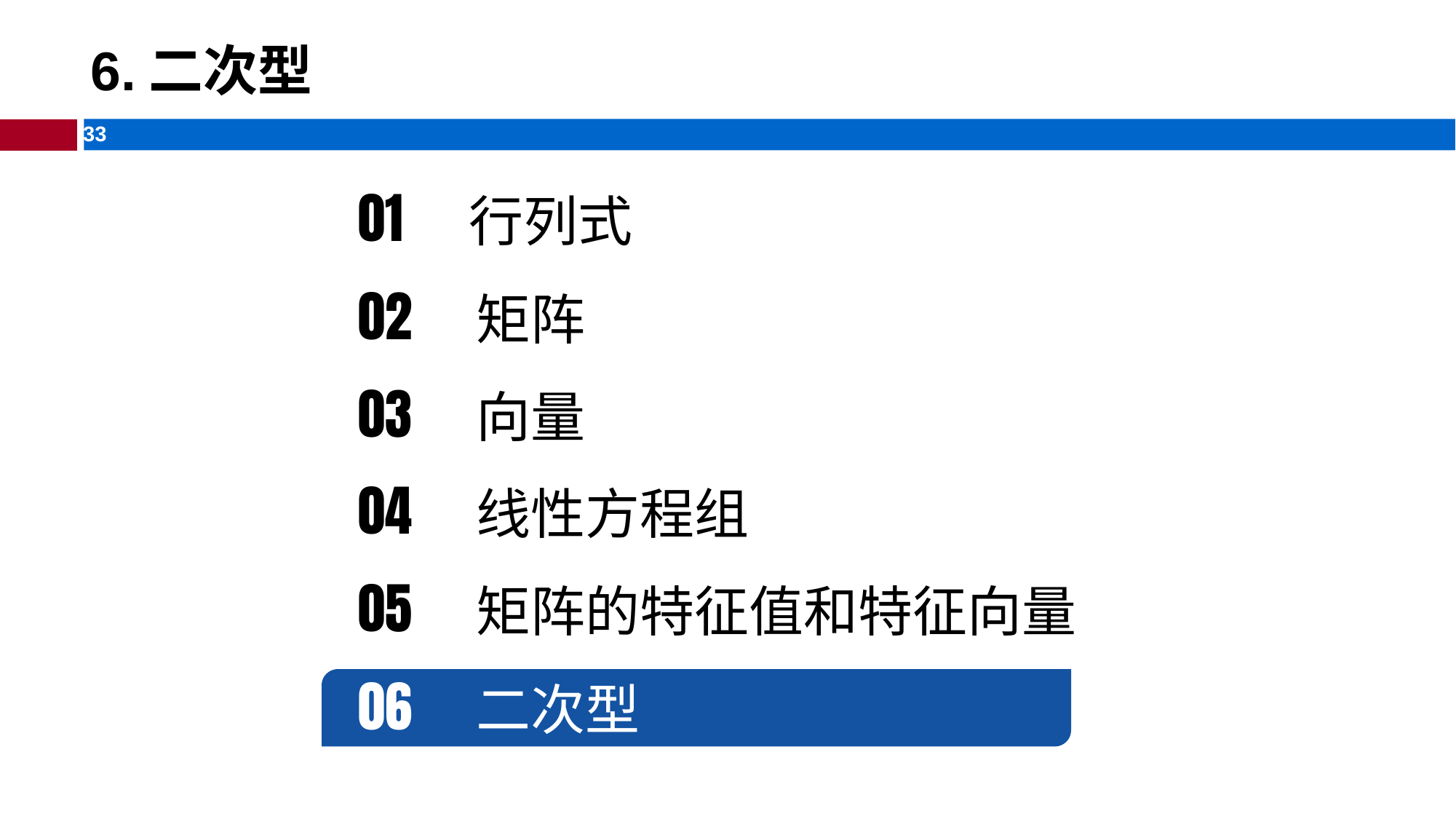

# 6.二次型
01    行列式
02    矩阵
03    向量
04    线性方程组
05    矩阵的特征值和特征向量

06    二次型